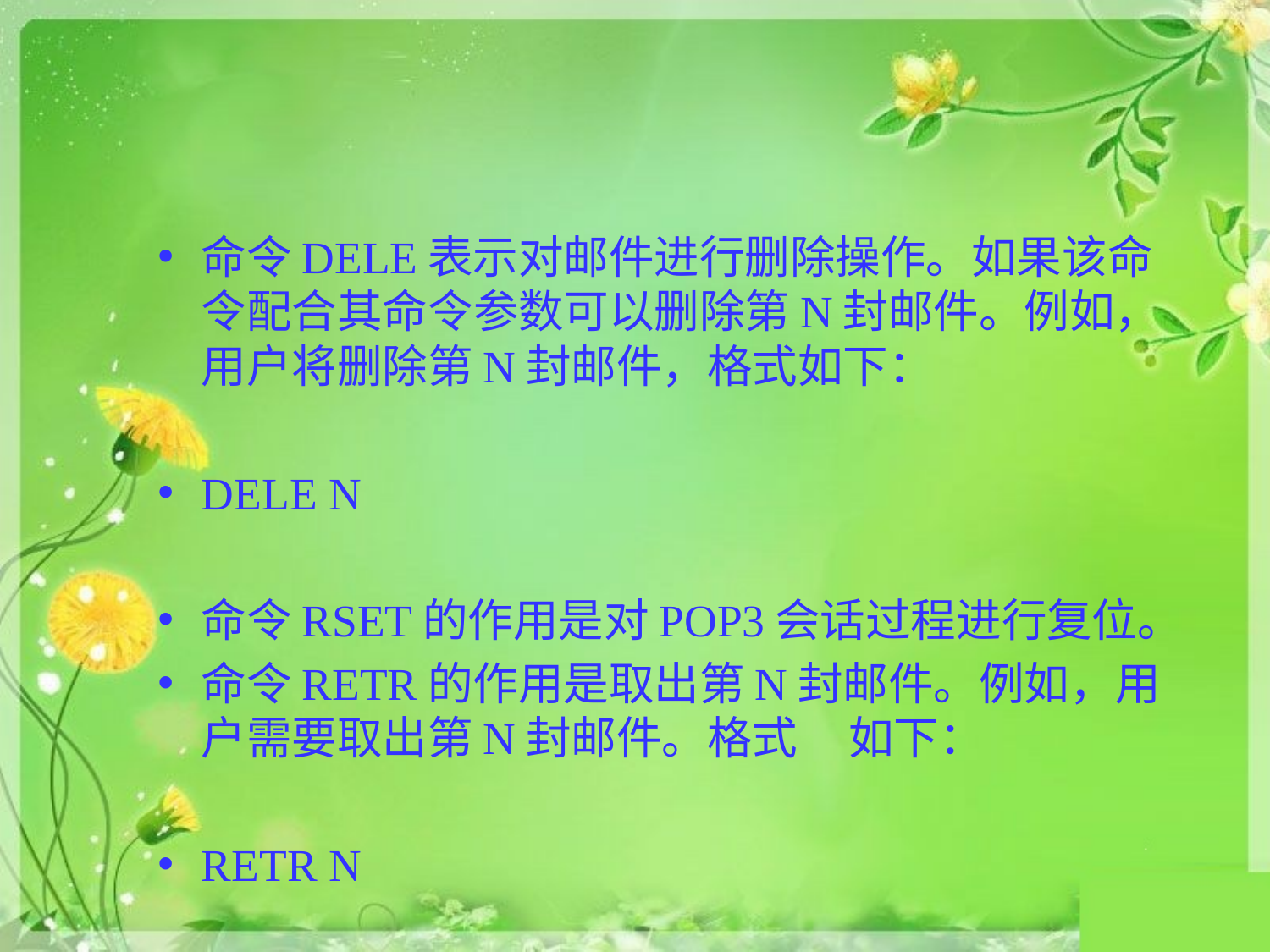

#
命令DELE表示对邮件进行删除操作。如果该命令配合其命令参数可以删除第N封邮件。例如，用户将删除第N封邮件，格式如下：

DELE N

命令RSET的作用是对POP3会话过程进行复位。
命令RETR的作用是取出第N封邮件。例如，用户需要取出第N封邮件。格式     如下：

RETR N